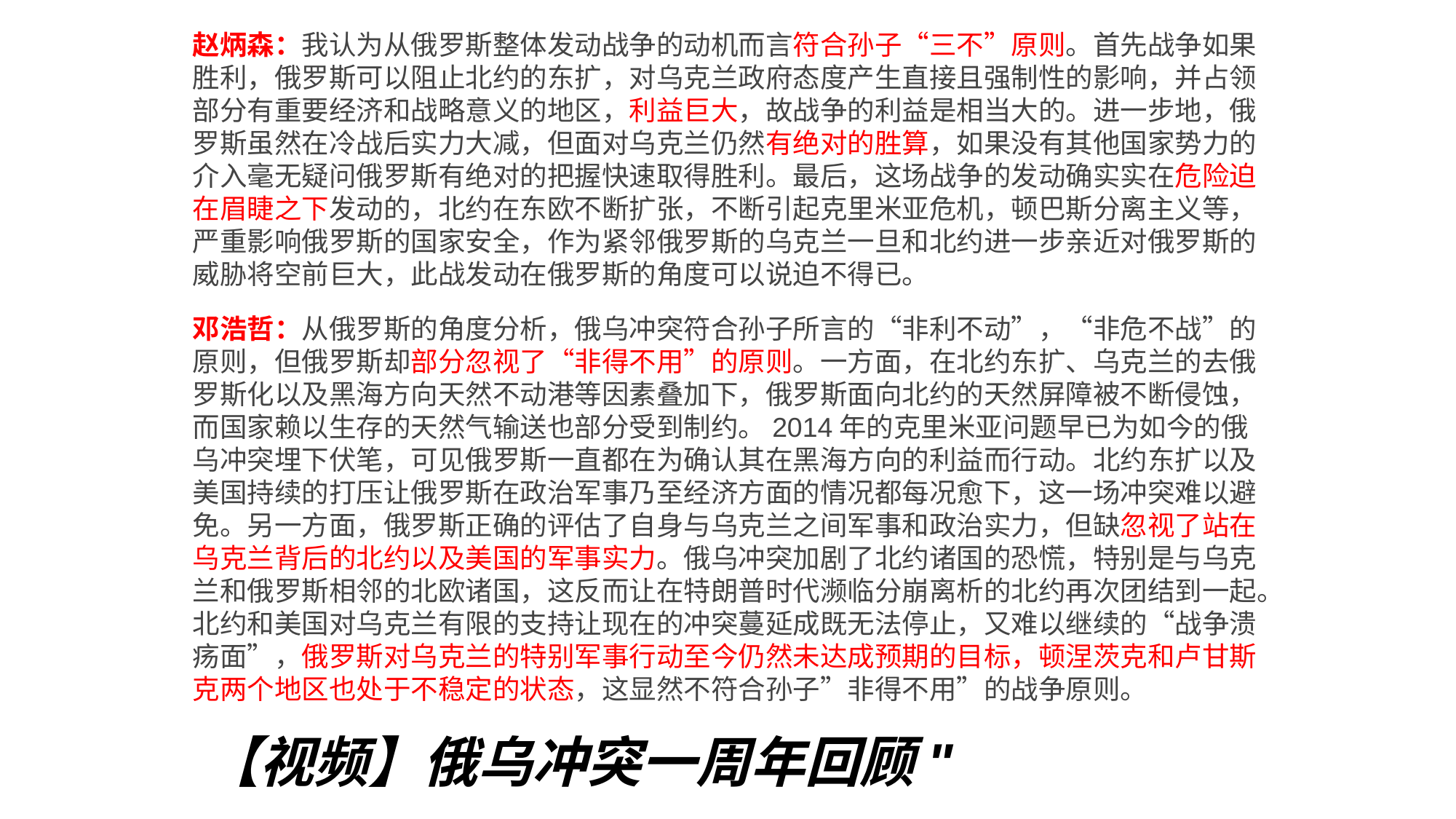

赵炳森：我认为从俄罗斯整体发动战争的动机而言符合孙子“三不”原则。首先战争如果胜利，俄罗斯可以阻止北约的东扩，对乌克兰政府态度产生直接且强制性的影响，并占领部分有重要经济和战略意义的地区，利益巨大，故战争的利益是相当大的。进一步地，俄罗斯虽然在冷战后实力大减，但面对乌克兰仍然有绝对的胜算，如果没有其他国家势力的介入毫无疑问俄罗斯有绝对的把握快速取得胜利。最后，这场战争的发动确实实在危险迫在眉睫之下发动的，北约在东欧不断扩张，不断引起克里米亚危机，顿巴斯分离主义等，严重影响俄罗斯的国家安全，作为紧邻俄罗斯的乌克兰一旦和北约进一步亲近对俄罗斯的威胁将空前巨大，此战发动在俄罗斯的角度可以说迫不得已。
邓浩哲：从俄罗斯的角度分析，俄乌冲突符合孙子所言的“非利不动”，“非危不战”的原则，但俄罗斯却部分忽视了“非得不用”的原则。一方面，在北约东扩、乌克兰的去俄罗斯化以及黑海方向天然不动港等因素叠加下，俄罗斯面向北约的天然屏障被不断侵蚀，而国家赖以生存的天然气输送也部分受到制约。2014年的克里米亚问题早已为如今的俄乌冲突埋下伏笔，可见俄罗斯一直都在为确认其在黑海方向的利益而行动。北约东扩以及美国持续的打压让俄罗斯在政治军事乃至经济方面的情况都每况愈下，这一场冲突难以避免。另一方面，俄罗斯正确的评估了自身与乌克兰之间军事和政治实力，但缺忽视了站在乌克兰背后的北约以及美国的军事实力。俄乌冲突加剧了北约诸国的恐慌，特别是与乌克兰和俄罗斯相邻的北欧诸国，这反而让在特朗普时代濒临分崩离析的北约再次团结到一起。北约和美国对乌克兰有限的支持让现在的冲突蔓延成既无法停止，又难以继续的“战争溃疡面”，俄罗斯对乌克兰的特别军事行动至今仍然未达成预期的目标，顿涅茨克和卢甘斯克两个地区也处于不稳定的状态，这显然不符合孙子”非得不用”的战争原则。
【视频】俄乌冲突一周年回顾"